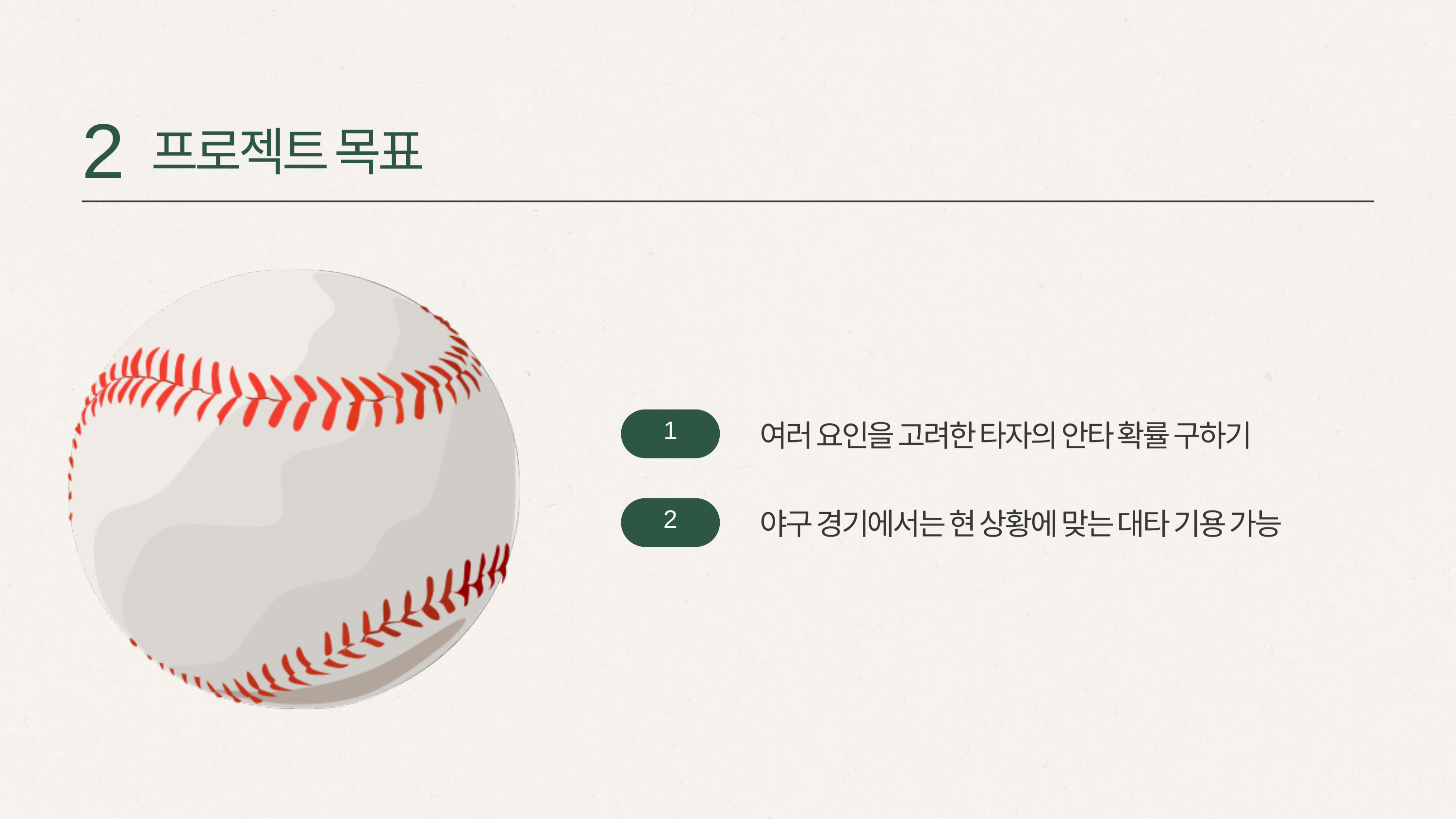

2
프로젝트 목표

1
여러 요인을 고려한 타자의 안타 확률 구하기

2
야구 경기에서는 현 상황에 맞는 대타 기용 가능